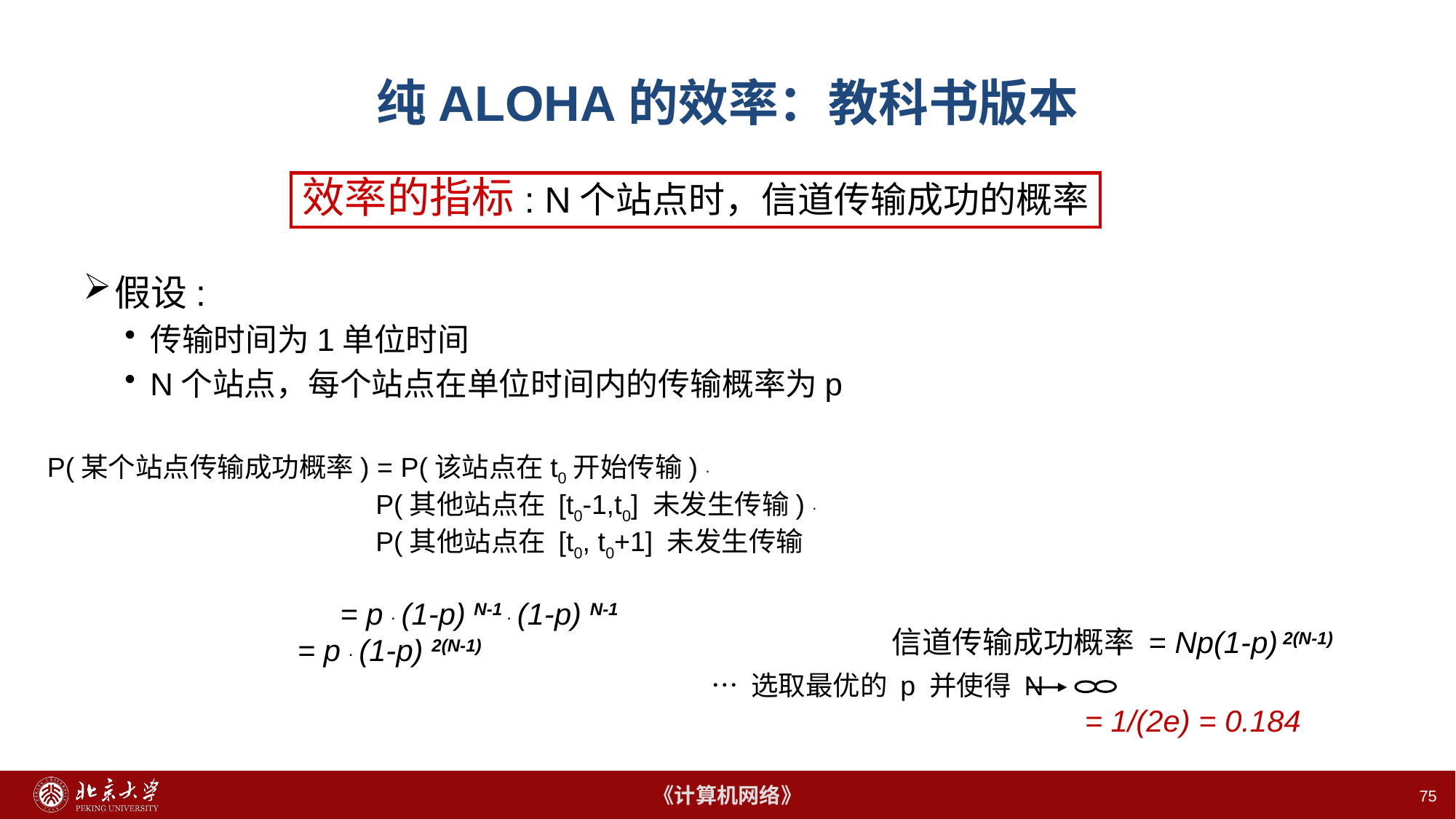

# 纯ALOHA的效率：教科书版本
效率的指标: N个站点时，信道传输成功的概率
假设:
传输时间为1单位时间
N个站点，每个站点在单位时间内的传输概率为p
P(某个站点传输成功概率) = P(该站点在t0开始传输) .
                                           P(其他站点在 [t0-1,t0] 未发生传输) .
                                           P(其他站点在 [t0, t0+1] 未发生传输

                                   = p . (1-p) N-1 . (1-p) N-1
                                                   = p . (1-p) 2(N-1)
信道传输成功概率 = Np(1-p) 2(N-1)
… 选取最优的 p 并使得 N
                                                                               = 1/(2e) = 0.184

75